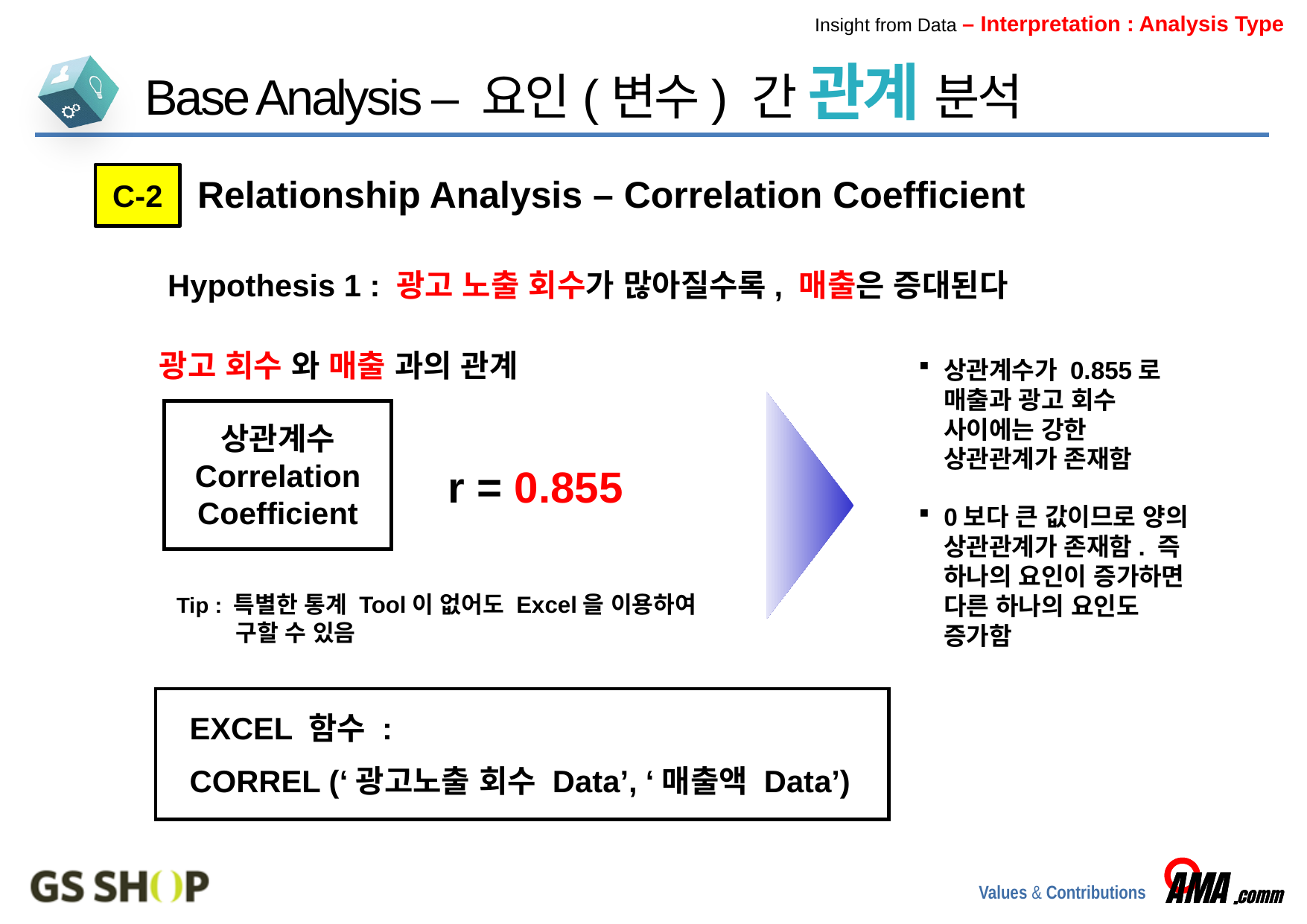

Insight from Data – Interpretation : Analysis Type
Base Analysis – 요인(변수) 간 관계 분석
C-2
Relationship Analysis – Correlation Coefficient
Hypothesis 1 : 광고 노출 회수가 많아질수록, 매출은 증대된다
광고 회수 와 매출 과의 관계
상관계수가 0.855로 매출과 광고 회수 사이에는 강한 상관관계가 존재함
0보다 큰 값이므로 양의 상관관계가 존재함. 즉 하나의 요인이 증가하면 다른 하나의 요인도 증가함
상관계수 Correlation Coefficient
r = 0.855

Tip : 특별한 통계 Tool이 없어도 Excel을 이용하여 구할 수 있음
EXCEL 함수 :
CORREL (‘광고노출 회수 Data’, ‘매출액 Data’)